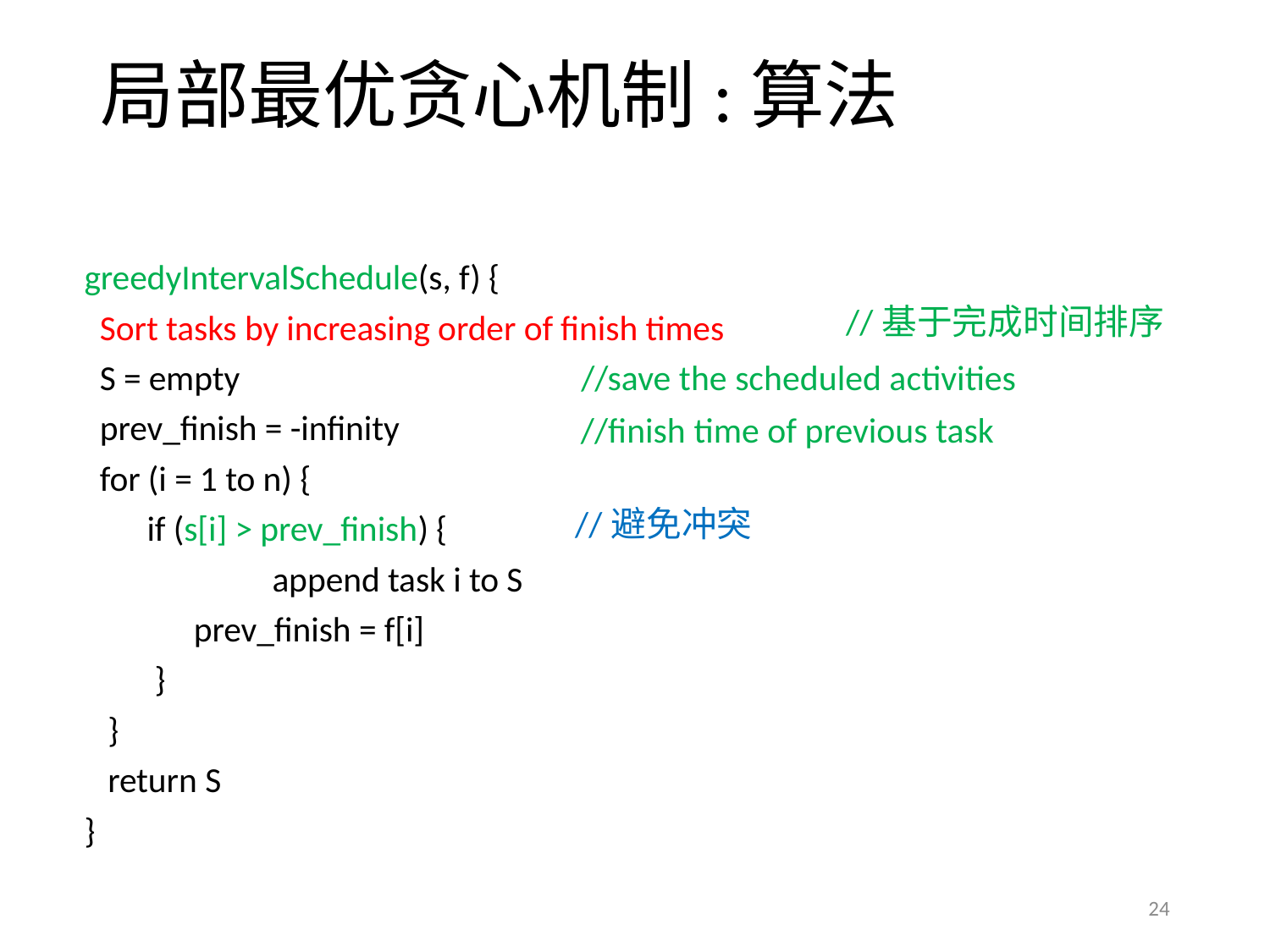

# 局部最优贪心机制:算法
greedyIntervalSchedule(s, f) {
  Sort tasks by increasing order of finish times
  S = empty
  prev_finish = -infinity
  for (i = 1 to n) {
        if (s[i] > prev_finish) {
            	 append task i to S
              prev_finish = f[i]
         }
   }
   return S
}

//基于完成时间排序
//save the scheduled activities
//finish time of previous task
//避免冲突
24